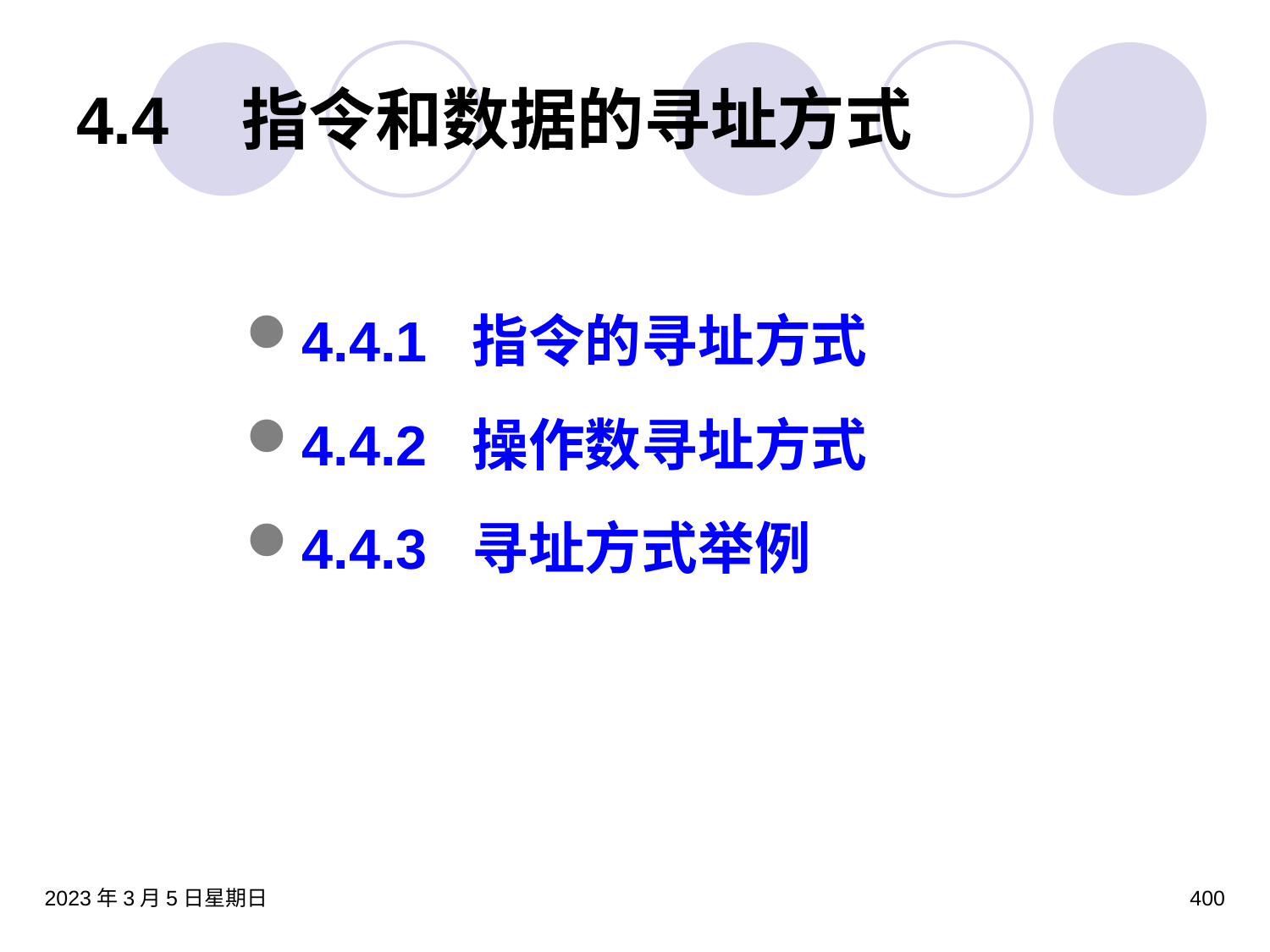

# 4.4   指令和数据的寻址方式
4.4.1  指令的寻址方式
4.4.2  操作数寻址方式
4.4.3  寻址方式举例
2023年3月5日星期日
400